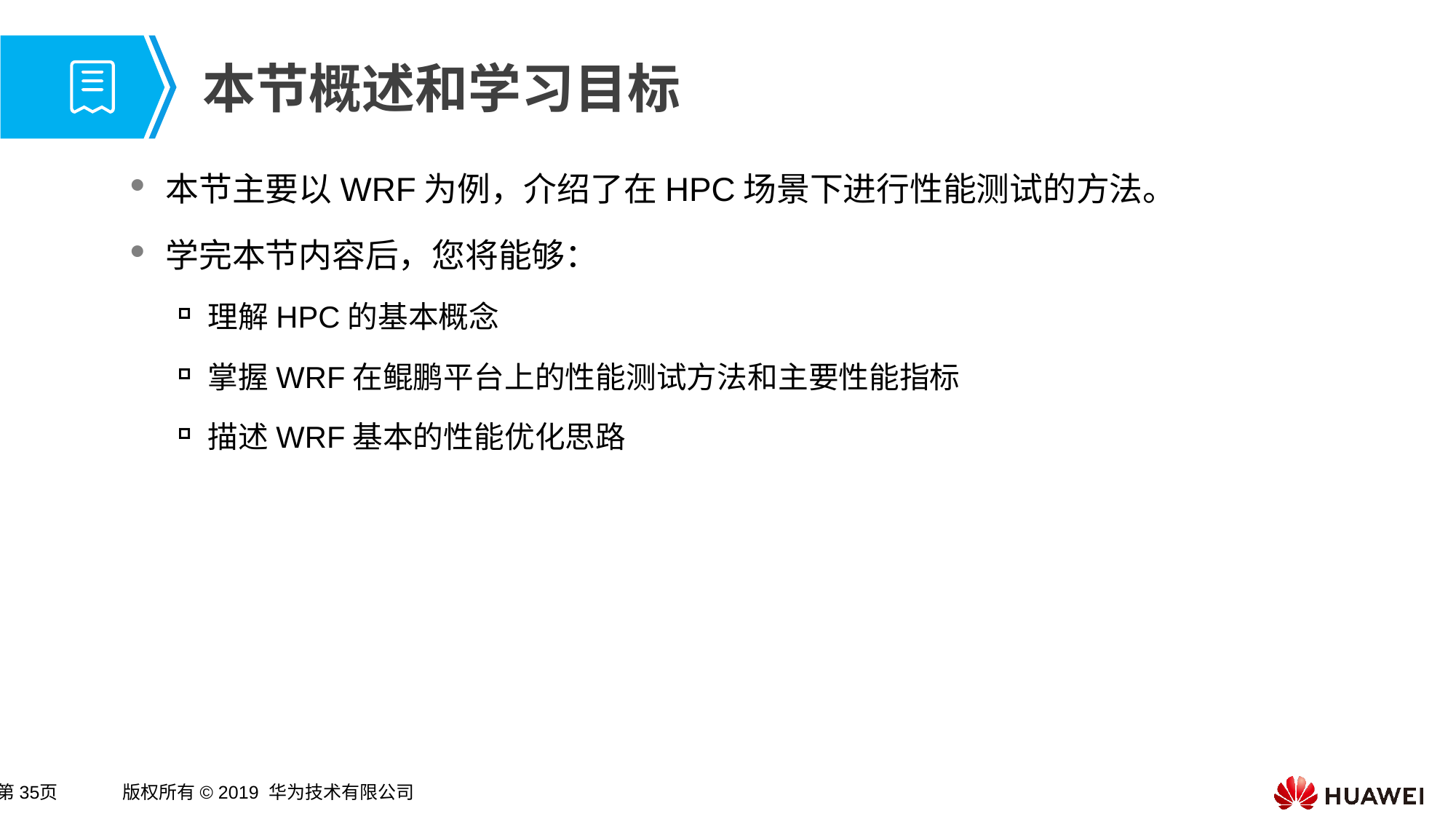

本节主要以WRF为例，介绍了在HPC场景下进行性能测试的方法。
学完本节内容后，您将能够：
理解HPC的基本概念
掌握WRF在鲲鹏平台上的性能测试方法和主要性能指标
描述WRF基本的性能优化思路